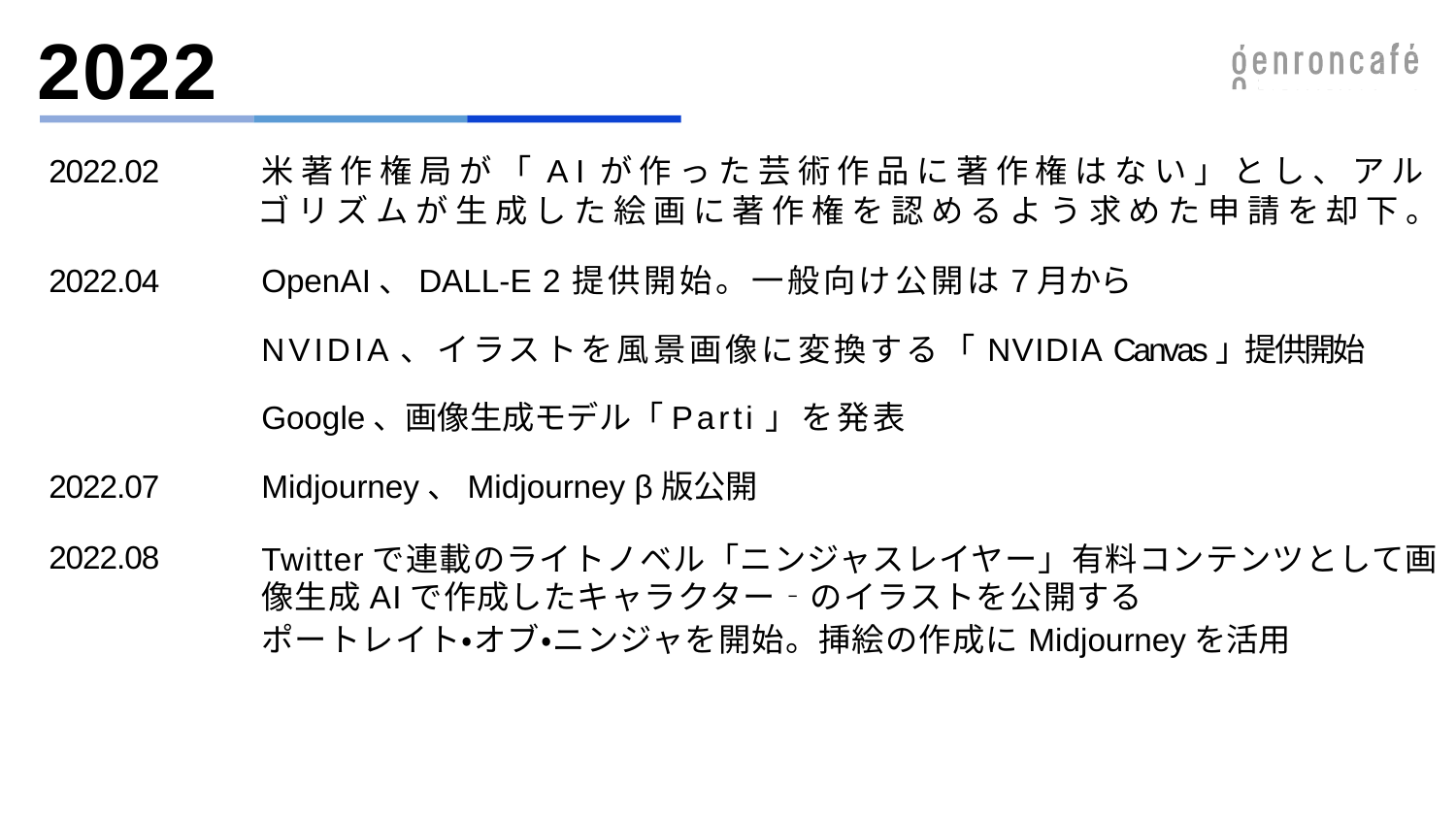

# 2022

2022.02
米著作権局が「AIが作った芸術作品に著作権はない」とし、アルゴリズムが生成した絵画に著作権を認めるよう求めた申請を却下。
2022.04
OpenAI、DALL-E 2提供開始。一般向け公開は7月から
NVIDIA、イラストを風景画像に変換する「NVIDIA Canvas」提供開始
Google、画像生成モデル「Parti」を発表
2022.07
Midjourney、Midjourney β版公開
2022.08
Twitterで連載のライトノベル「ニンジャスレイヤー」有料コンテンツとして画像生成AIで作成したキャラクター‐のイラストを公開する
ポートレイト・オブ・ニンジャを開始。挿絵の作成にMidjourneyを活用